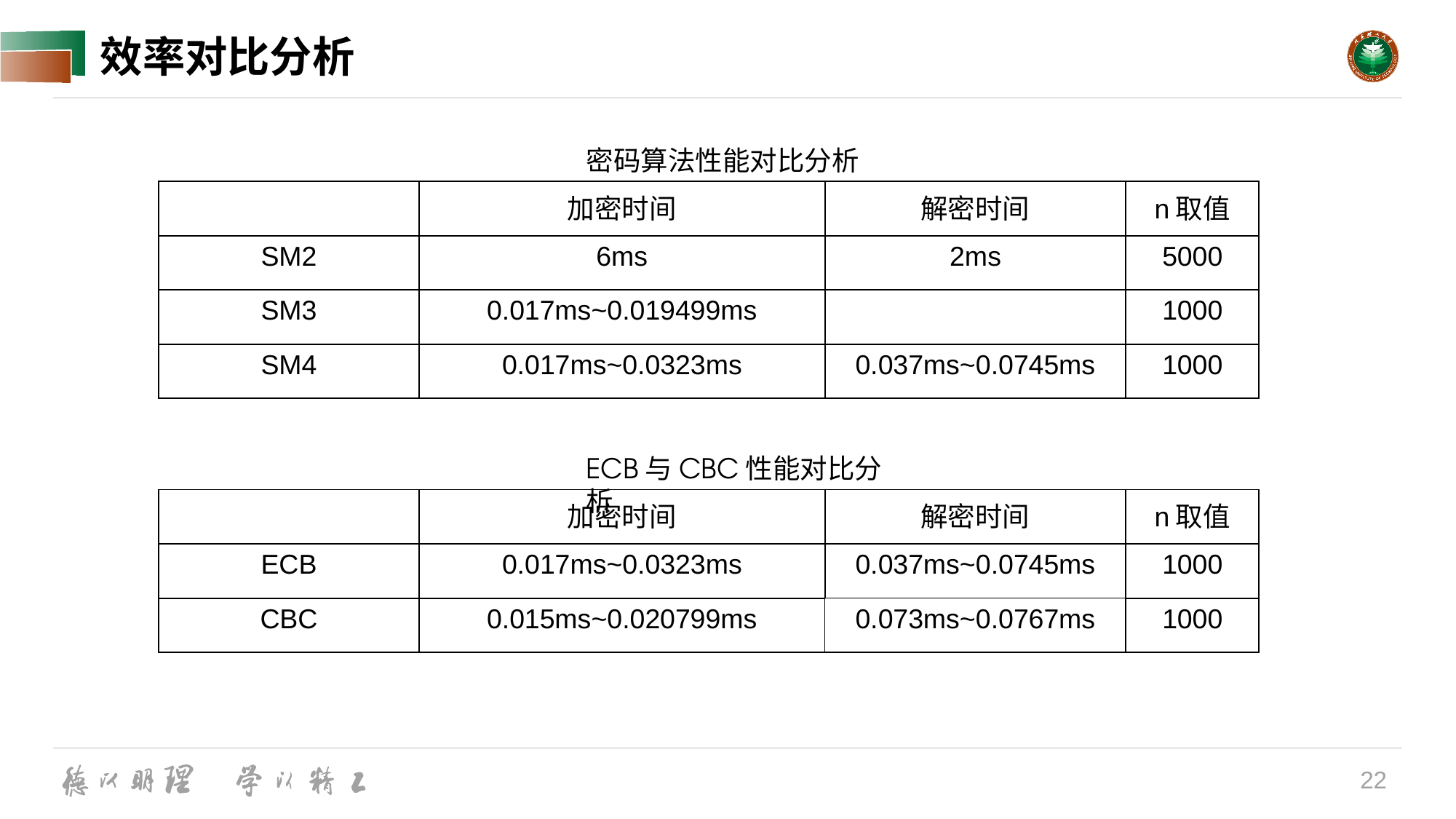

# 效率对比分析
密码算法性能对比分析
|  | 加密时间 | 解密时间 | n取值 |
| --- | --- | --- | --- |
| SM2 | 6ms | 2ms | 5000 |
| SM3 | 0.017ms~0.019499ms |  | 1000 |
| SM4 | 0.017ms~0.0323ms | 0.037ms~0.0745ms | 1000 |
ECB与CBC性能对比分析
|  | 加密时间 | 解密时间 | n取值 |
| --- | --- | --- | --- |
| ECB | 0.017ms~0.0323ms | 0.037ms~0.0745ms | 1000 |
| CBC | 0.015ms~0.020799ms | 0.073ms~0.0767ms | 1000 |